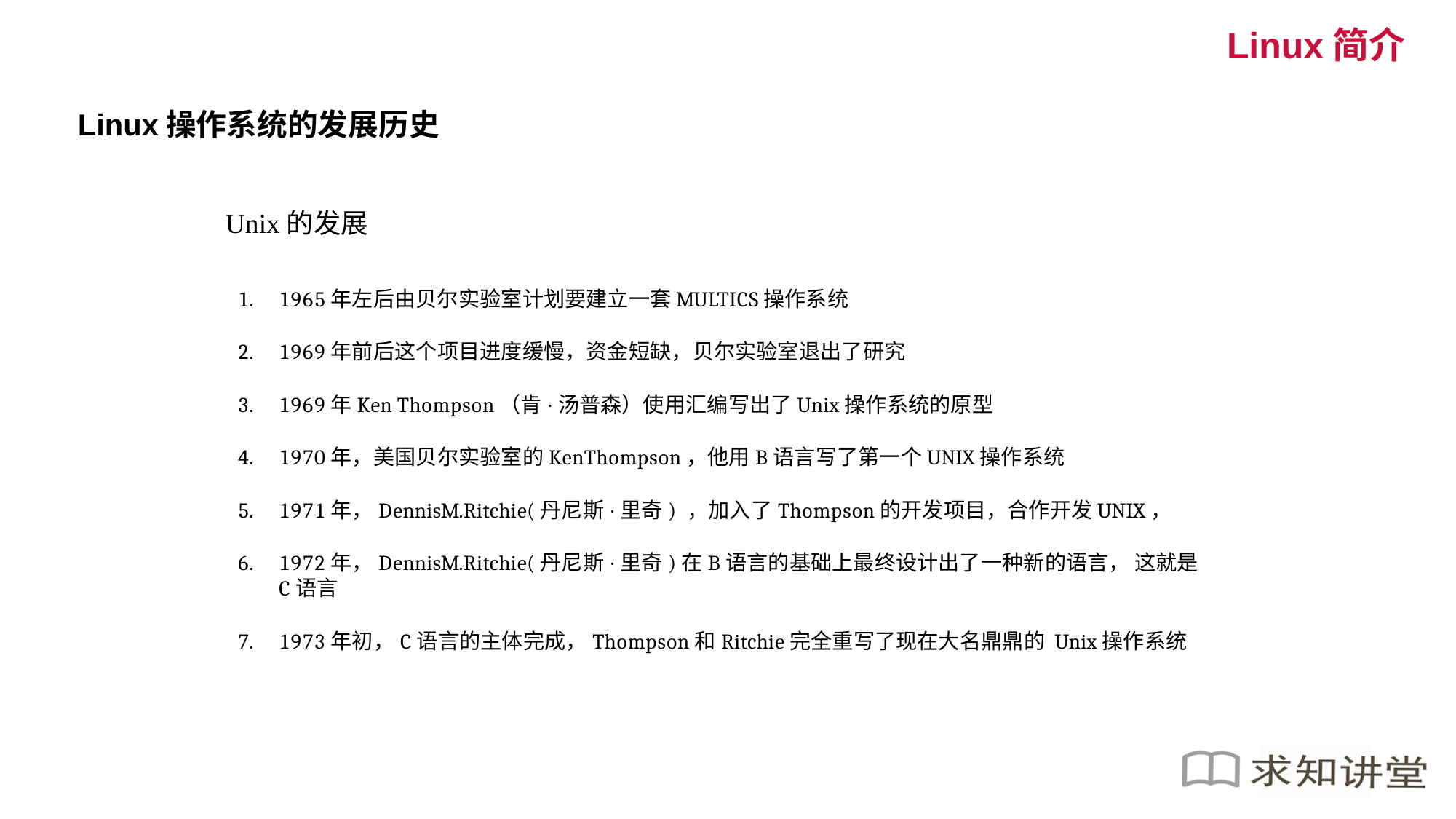

Linux简介
Linux操作系统的发展历史
Unix的发展
1965年左后由贝尔实验室计划要建立一套MULTICS操作系统
1969年前后这个项目进度缓慢，资金短缺，贝尔实验室退出了研究
1969年Ken Thompson（肯·汤普森）使用汇编写出了Unix操作系统的原型
1970年，美国贝尔实验室的KenThompson，他用B语言写了第一个UNIX操作系统
1971年，DennisM.Ritchie(丹尼斯·里奇) ，加入了Thompson的开发项目，合作开发UNIX，
1972年，DennisM.Ritchie(丹尼斯·里奇)在B语言的基础上最终设计出了一种新的语言， 这就是C语言
1973年初，C语言的主体完成，Thompson和Ritchie完全重写了现在大名鼎鼎的 Unix操作系统